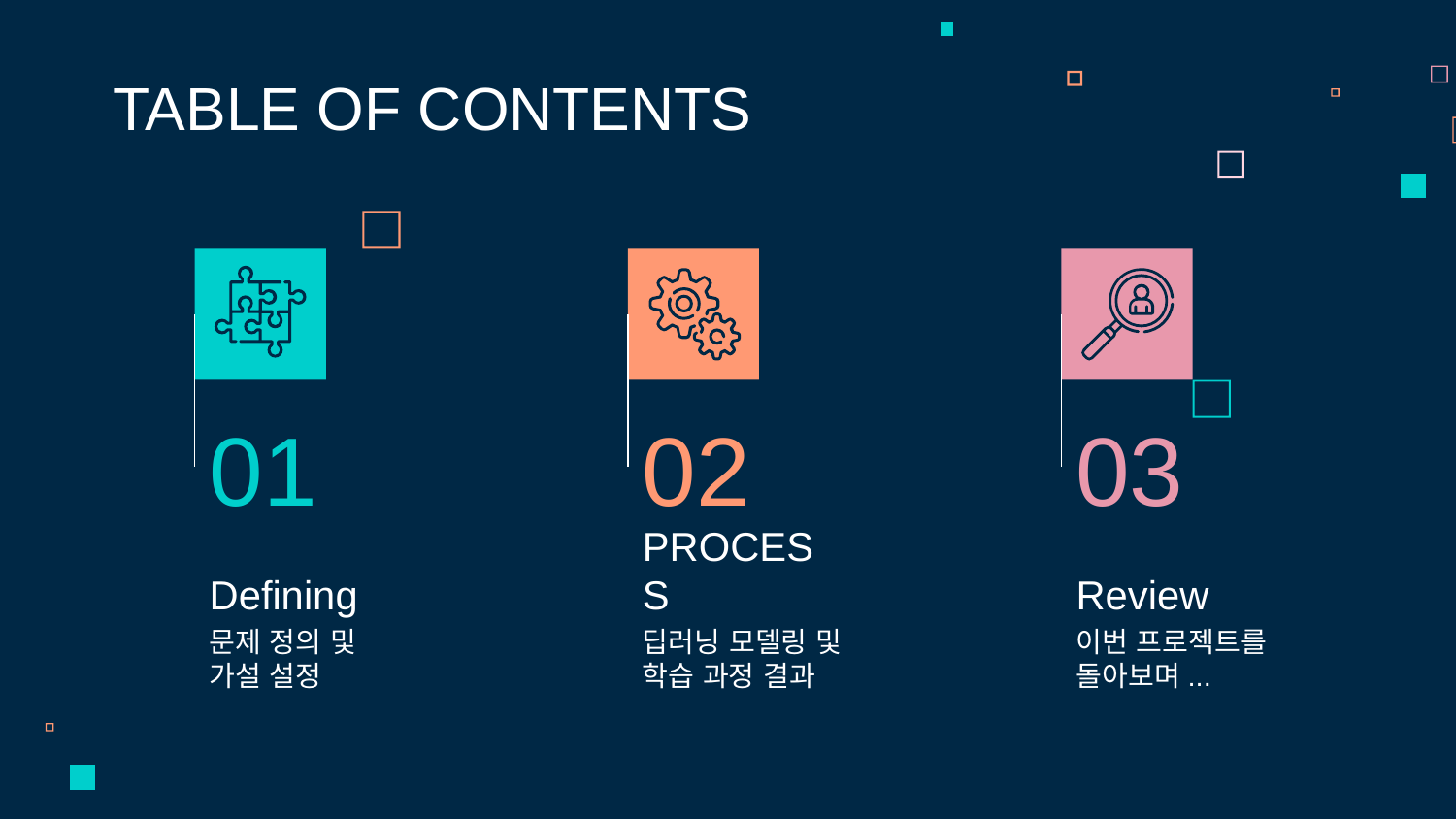

TABLE OF CONTENTS

01
02
03
# Defining
PROCESS
Review
이번 프로젝트를
돌아보며...
문제 정의 및
가설 설정
딥러닝 모델링 및
학습 과정 결과